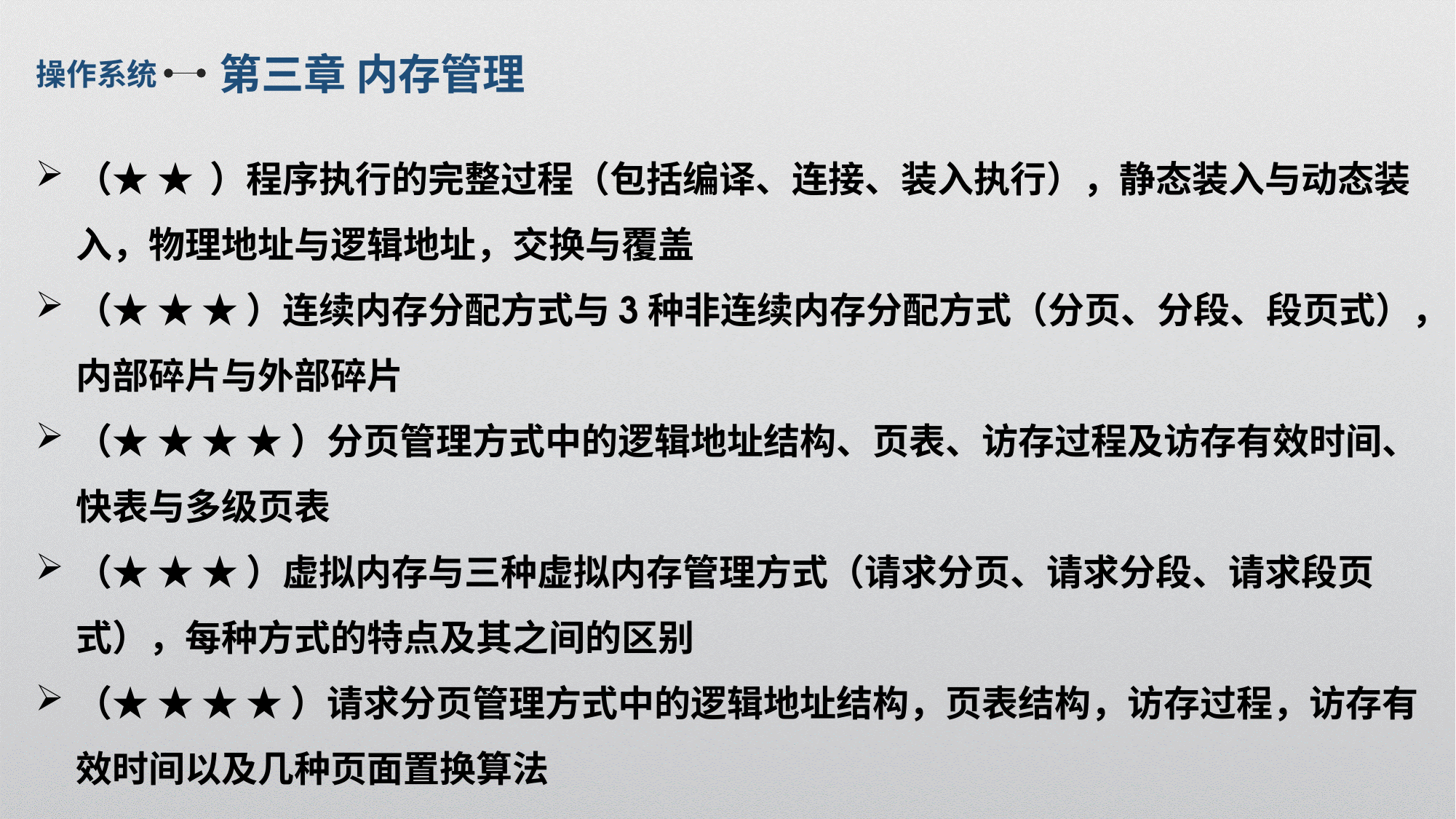

第三章 内存管理
操作系统
（★ ★  ）程序执行的完整过程（包括编译、连接、装入执行），静态装入与动态装入，物理地址与逻辑地址，交换与覆盖
（★ ★ ★ ）连续内存分配方式与3种非连续内存分配方式（分页、分段、段页式），内部碎片与外部碎片
（★ ★ ★ ★ ）分页管理方式中的逻辑地址结构、页表、访存过程及访存有效时间、快表与多级页表
（★ ★ ★ ）虚拟内存与三种虚拟内存管理方式（请求分页、请求分段、请求段页式），每种方式的特点及其之间的区别
（★ ★ ★ ★ ）请求分页管理方式中的逻辑地址结构，页表结构，访存过程，访存有效时间以及几种页面置换算法